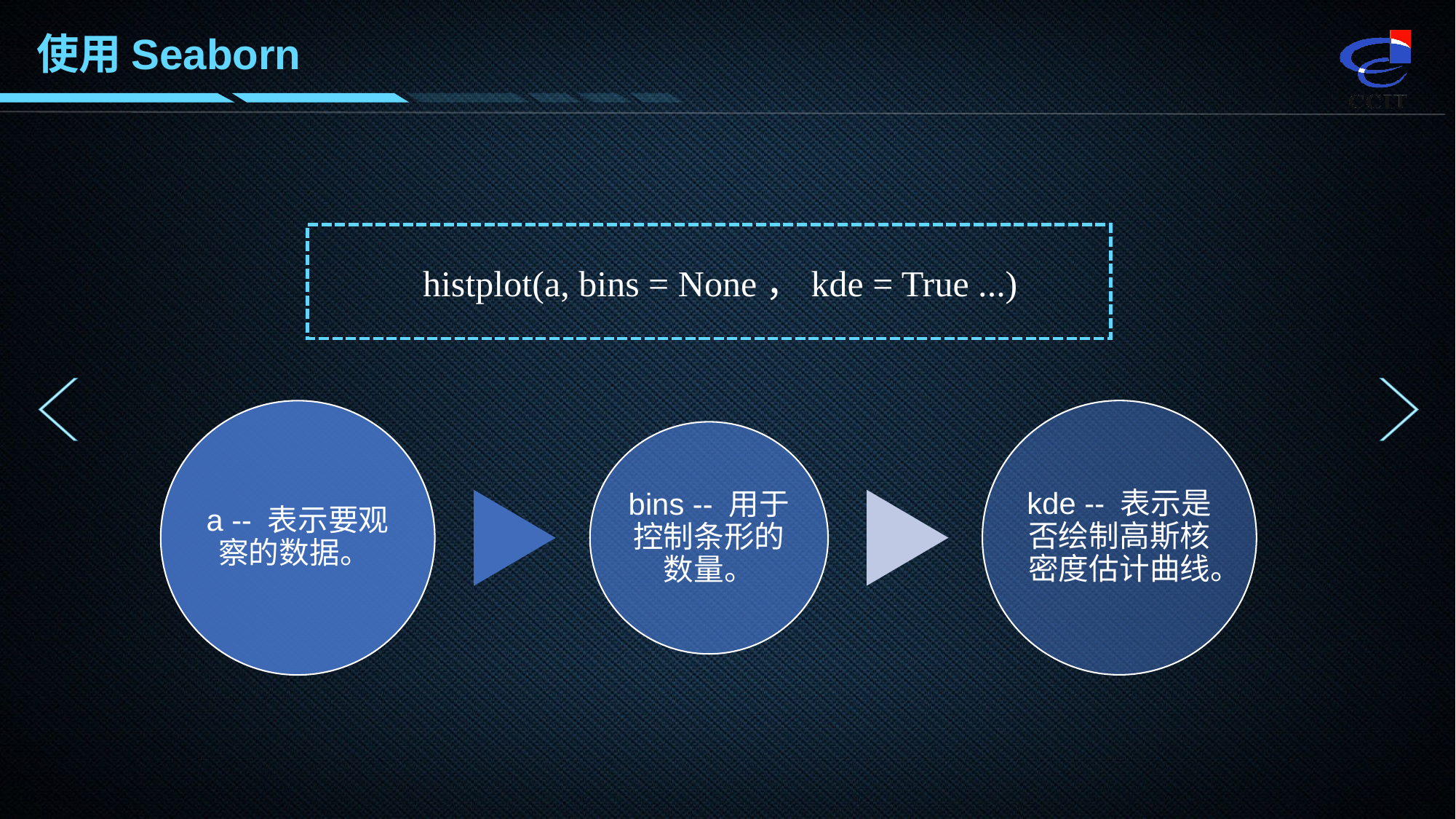

使用Seaborn

histplot(a, bins = None，kde = True ...)
a -- 表示要观察的数据。
bins -- 用于控制条形的数量。
kde -- 表示是否绘制高斯核密度估计曲线。